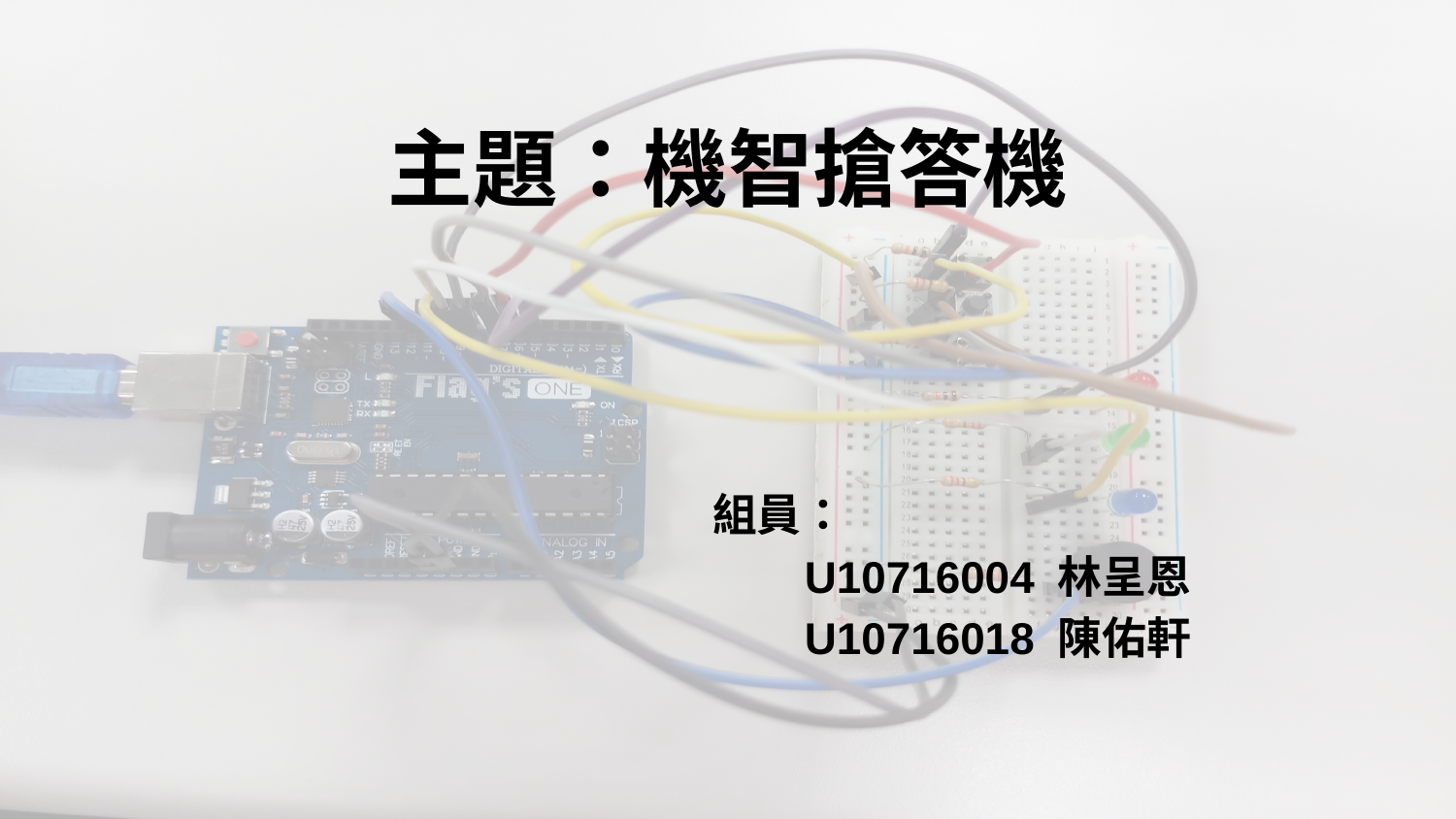

# 主題：機智搶答機
組員：
			U10716004 林呈恩
			U10716018 陳佑軒